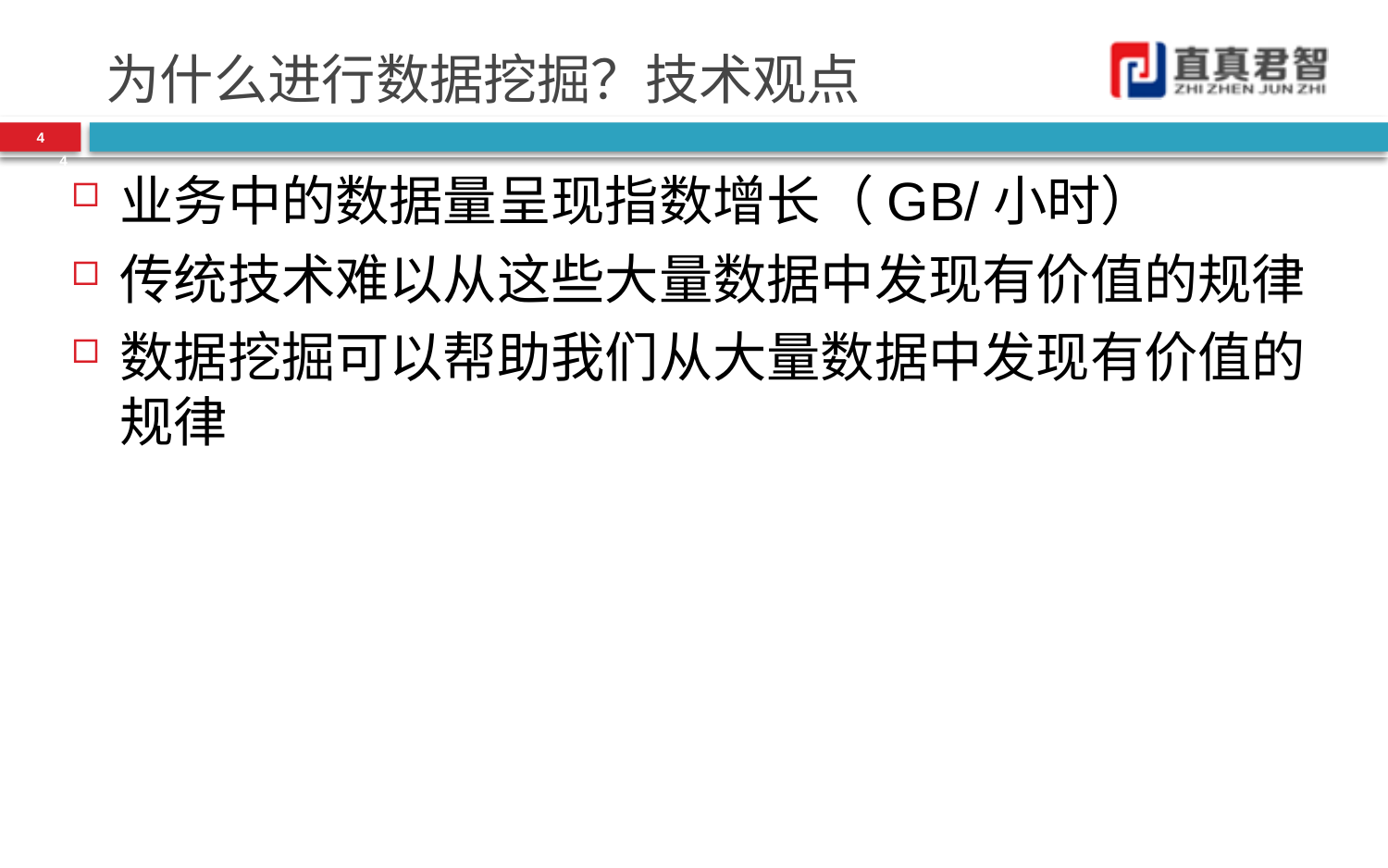

# 为什么进行数据挖掘？技术观点
4
4
业务中的数据量呈现指数增长（GB/小时）
传统技术难以从这些大量数据中发现有价值的规律
数据挖掘可以帮助我们从大量数据中发现有价值的规律